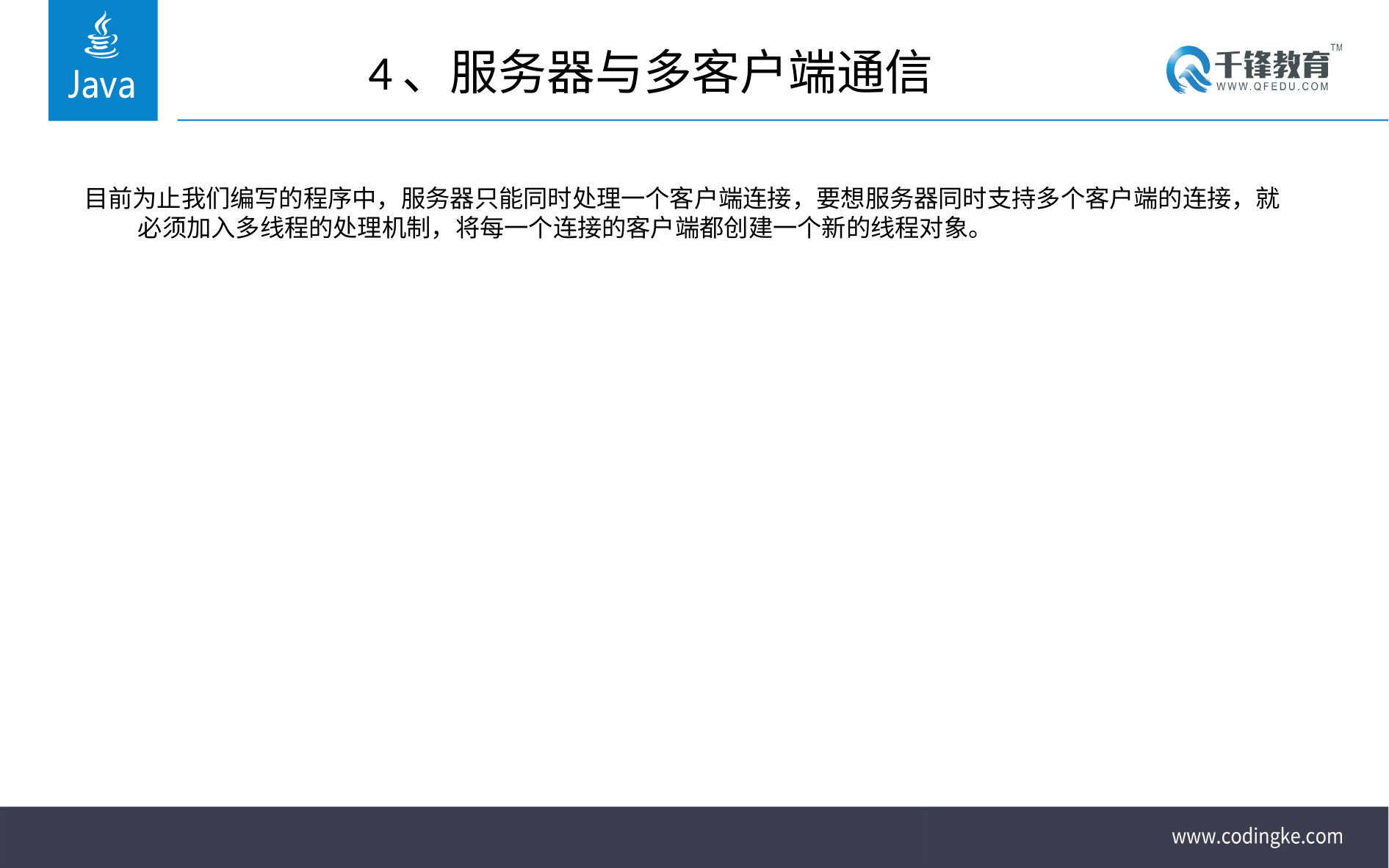

# 4、服务器与多客户端通信
目前为止我们编写的程序中，服务器只能同时处理一个客户端连接，要想服务器同时支持多个客户端的连接，就必须加入多线程的处理机制，将每一个连接的客户端都创建一个新的线程对象。